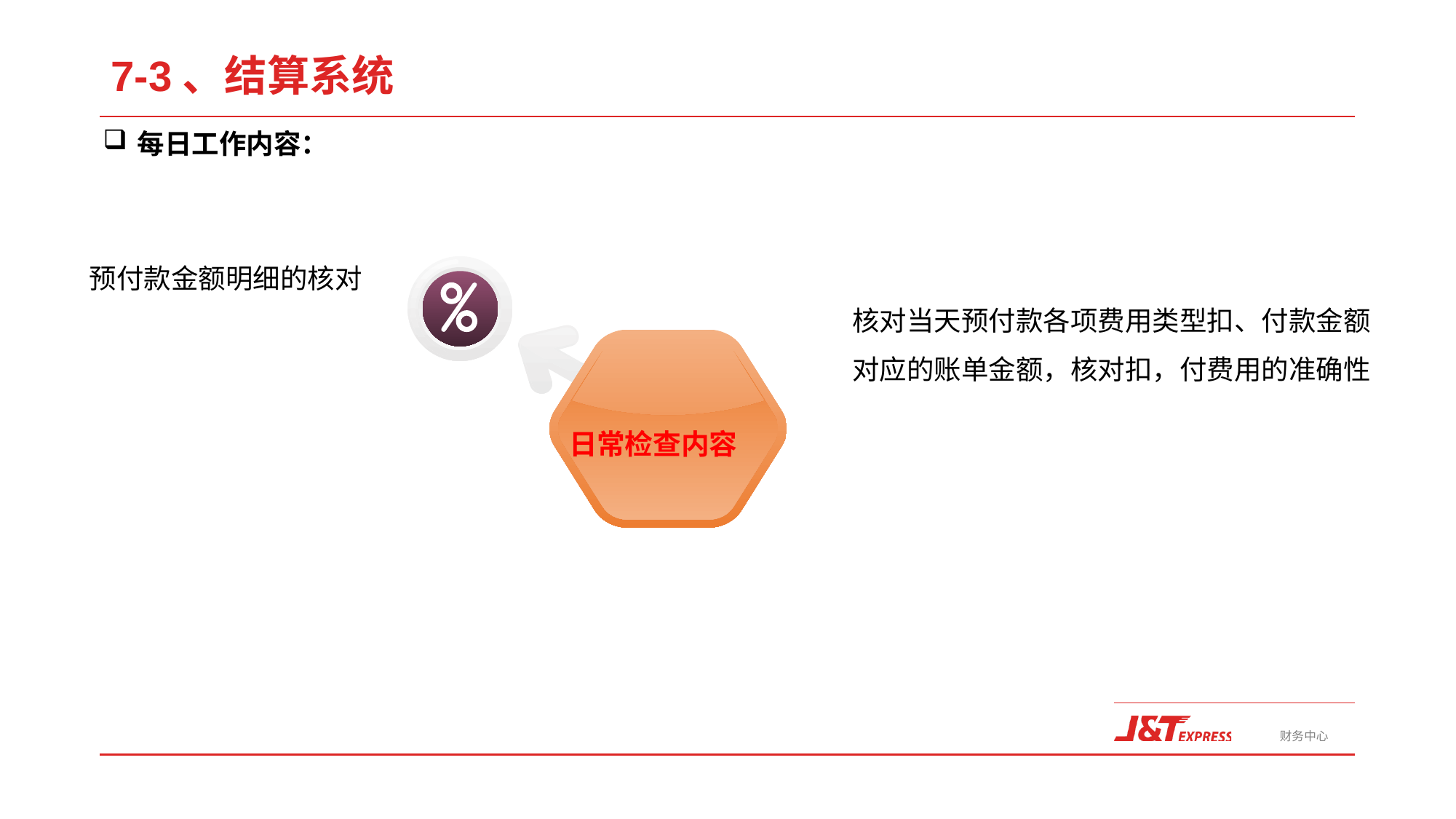

7-3、结算系统
每日工作内容：
预付款金额明细的核对

核对当天预付款各项费用类型扣、付款金额对应的账单金额，核对扣，付费用的准确性

日常检查内容